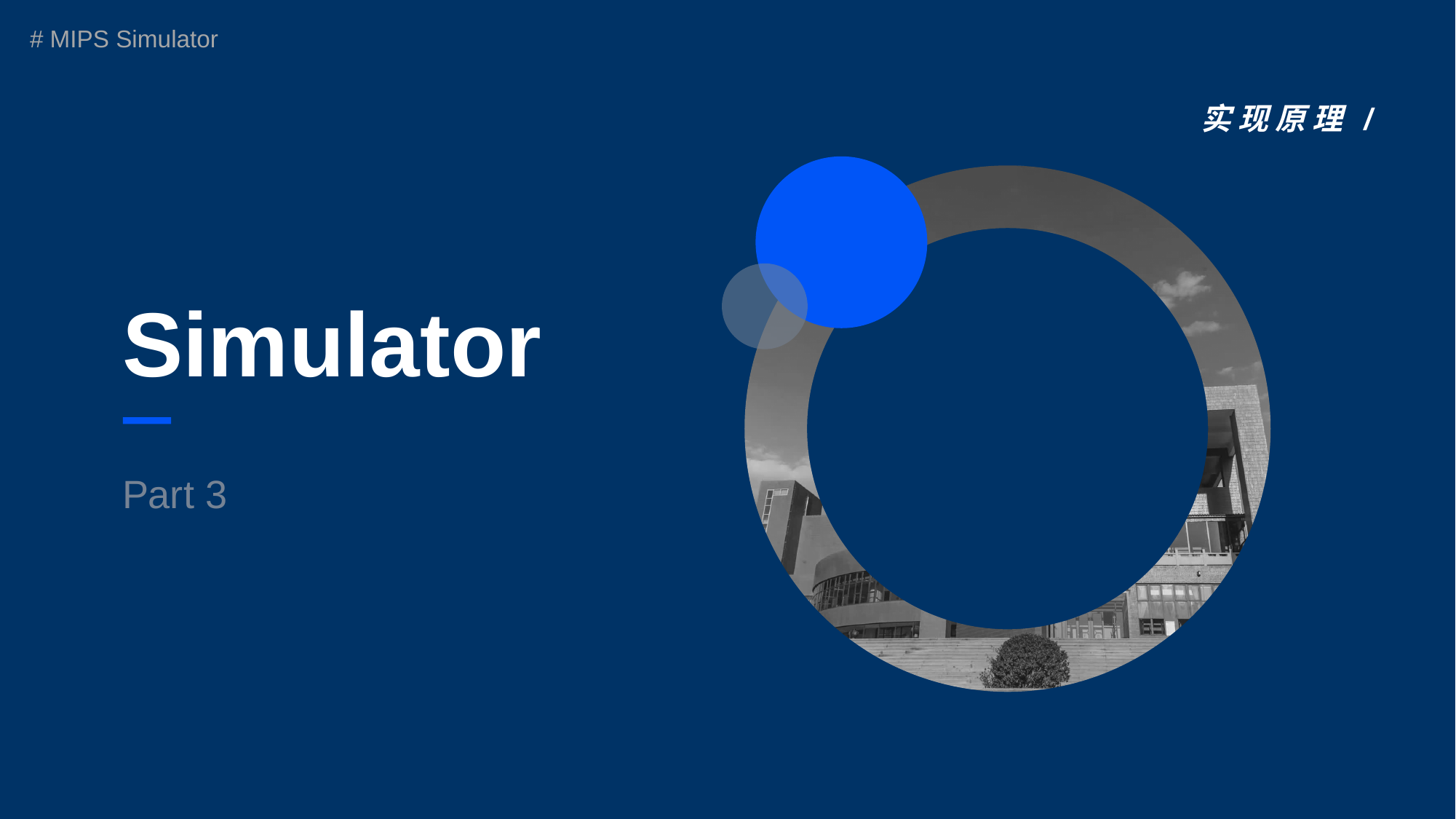

# 实 现 原 理  /

Simulator

Part 3